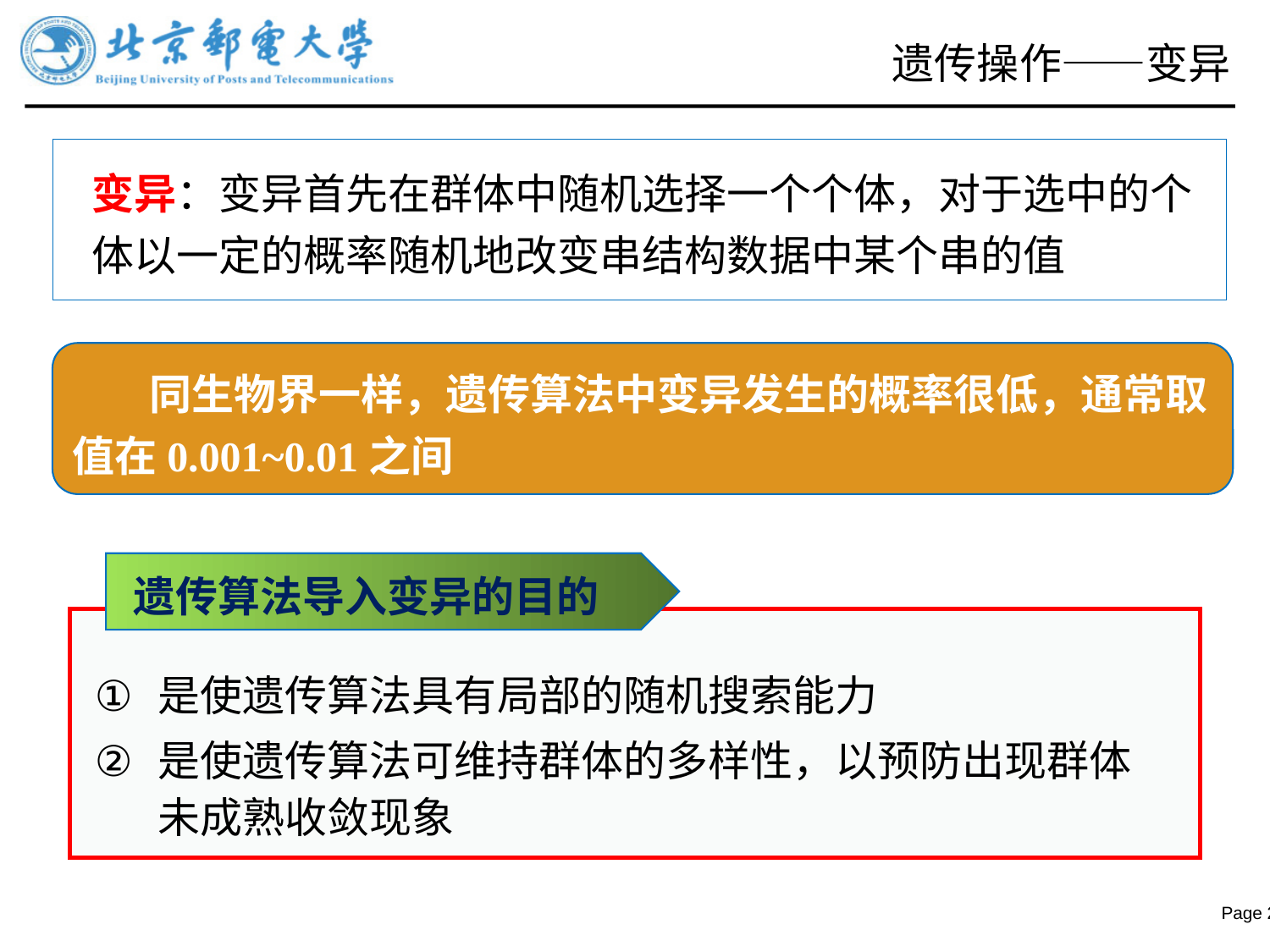

# 遗传操作——变异

变异：变异首先在群体中随机选择一个个体，对于选中的个体以一定的概率随机地改变串结构数据中某个串的值
       同生物界一样，遗传算法中变异发生的概率很低，通常取值在0.001~0.01之间

遗传算法导入变异的目的

是使遗传算法具有局部的随机搜索能力
是使遗传算法可维持群体的多样性，以预防出现群体未成熟收敛现象